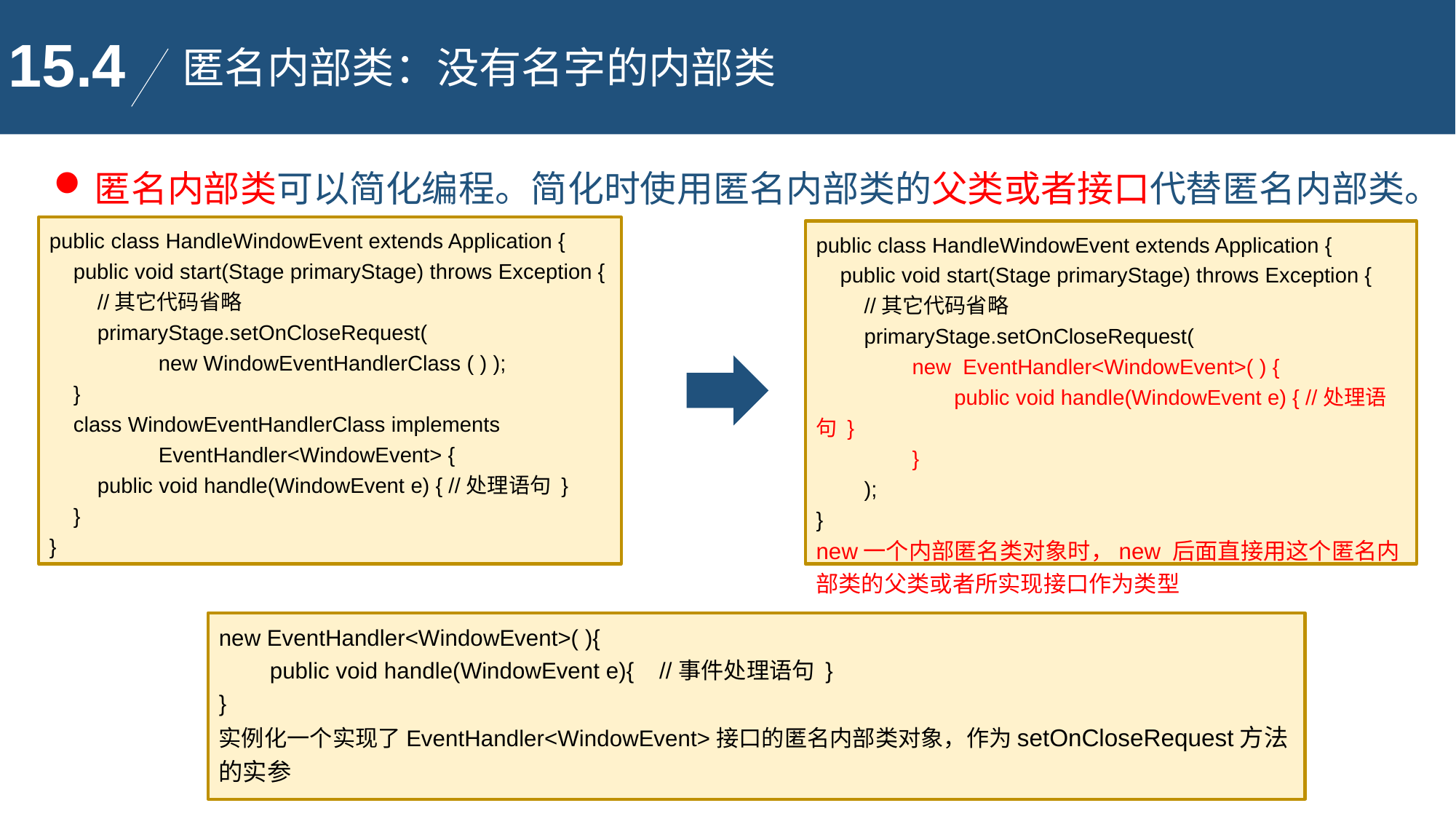

15.4
匿名内部类：没有名字的内部类
匿名内部类可以简化编程。简化时使用匿名内部类的父类或者接口代替匿名内部类。

public class HandleWindowEvent extends Application {
    public void start(Stage primaryStage) throws Exception {
        //其它代码省略
        primaryStage.setOnCloseRequest(
	new WindowEventHandlerClass ( ) );
    }
    class WindowEventHandlerClass implements
	EventHandler<WindowEvent> {
        public void handle(WindowEvent e) { //处理语句 }
    }
}
public class HandleWindowEvent extends Application {
    public void start(Stage primaryStage) throws Exception {
        //其它代码省略
        primaryStage.setOnCloseRequest(
                new  EventHandler<WindowEvent>( ) {
                       public void handle(WindowEvent e) { //处理语句 }
                }
        );
}
new一个内部匿名类对象时，new 后面直接用这个匿名内部类的父类或者所实现接口作为类型

new EventHandler<WindowEvent>( ){
        public void handle(WindowEvent e){    //事件处理语句 }
}
实例化一个实现了EventHandler<WindowEvent>接口的匿名内部类对象，作为setOnCloseRequest方法的实参